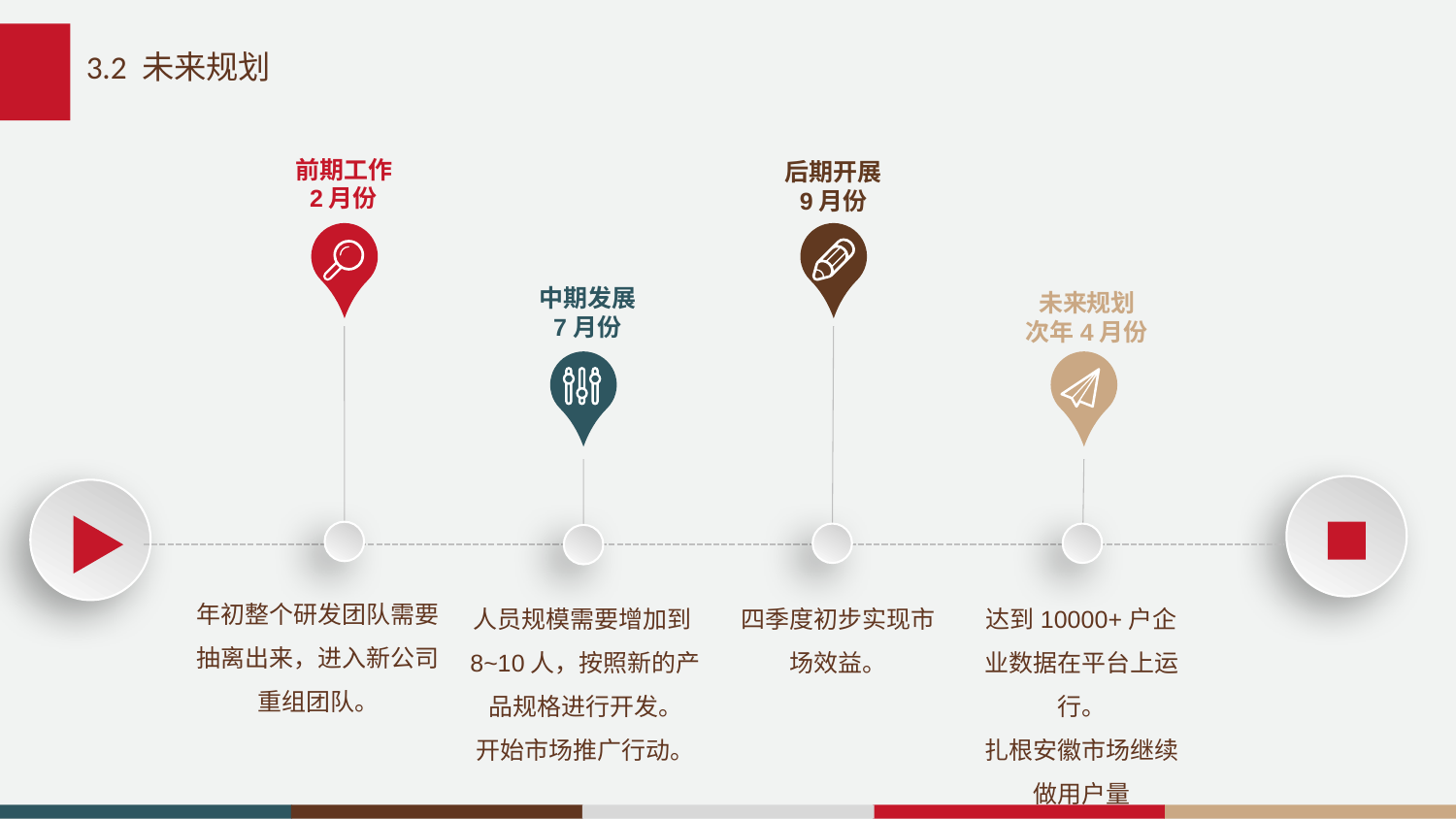

# 3.2 未来规划
前期工作
2月份
后期开展
9月份

中期发展
7月份
未来规划
次年4月份

年初整个研发团队需要抽离出来，进入新公司重组团队。
四季度初步实现市场效益。
人员规模需要增加到8~10人，按照新的产品规格进行开发。
开始市场推广行动。
达到10000+户企业数据在平台上运行。
扎根安徽市场继续做用户量